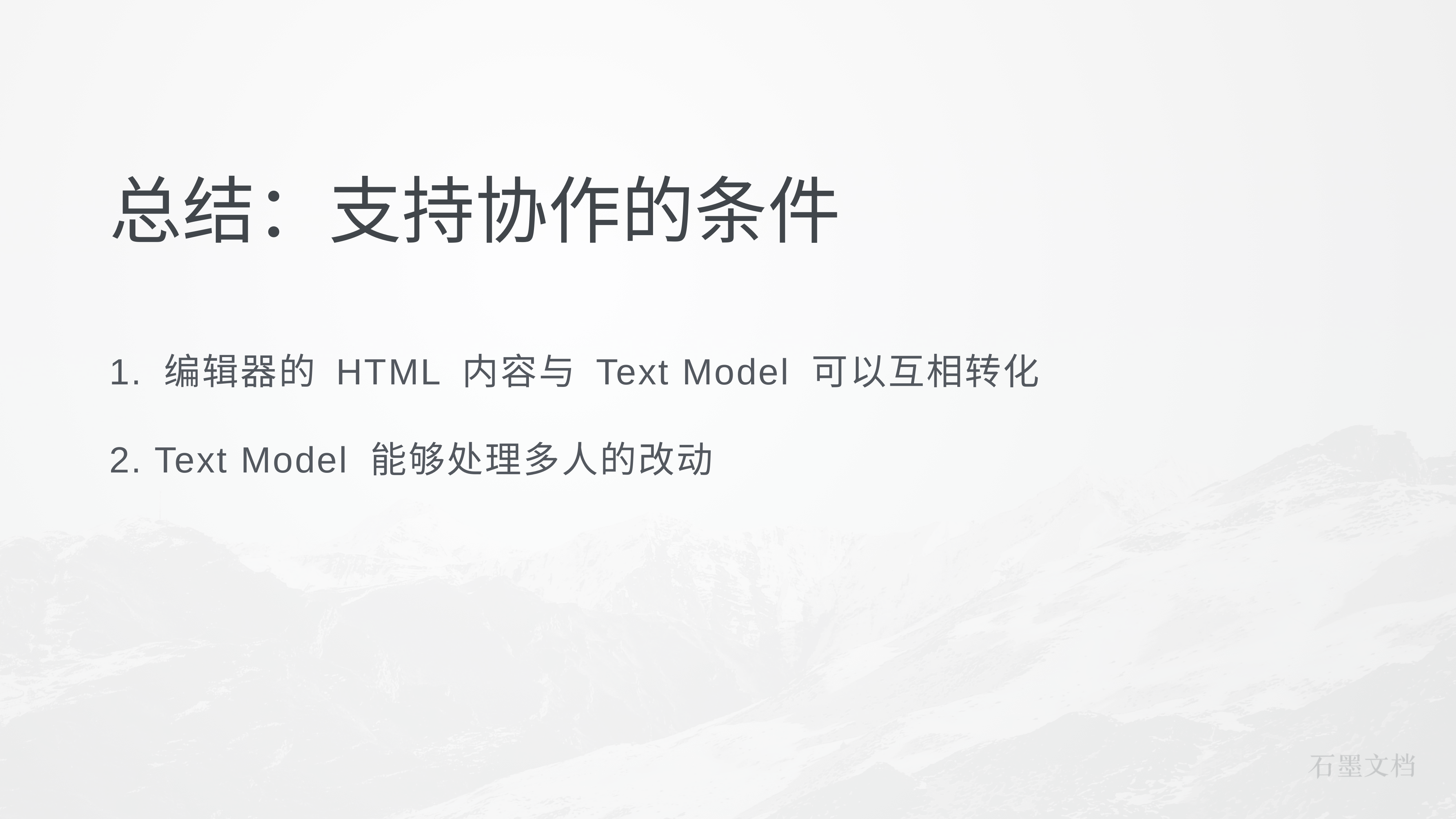

# 总结：支持协作的条件
1. 编辑器的 HTML 内容与 Text Model 可以互相转化
2. Text Model 能够处理多人的改动